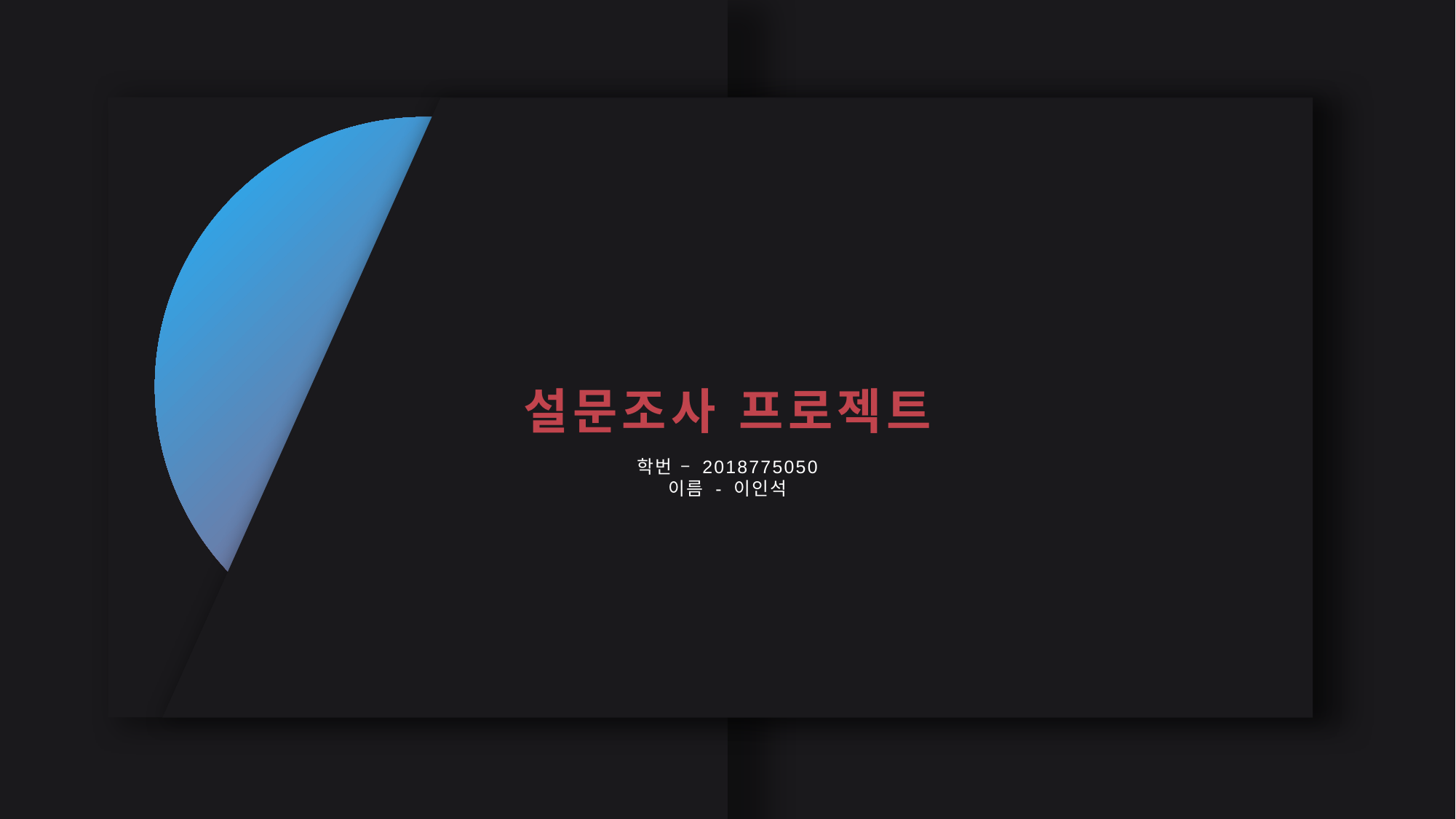

설문조사 프로젝트
학번 – 2018775050
이름 - 이인석